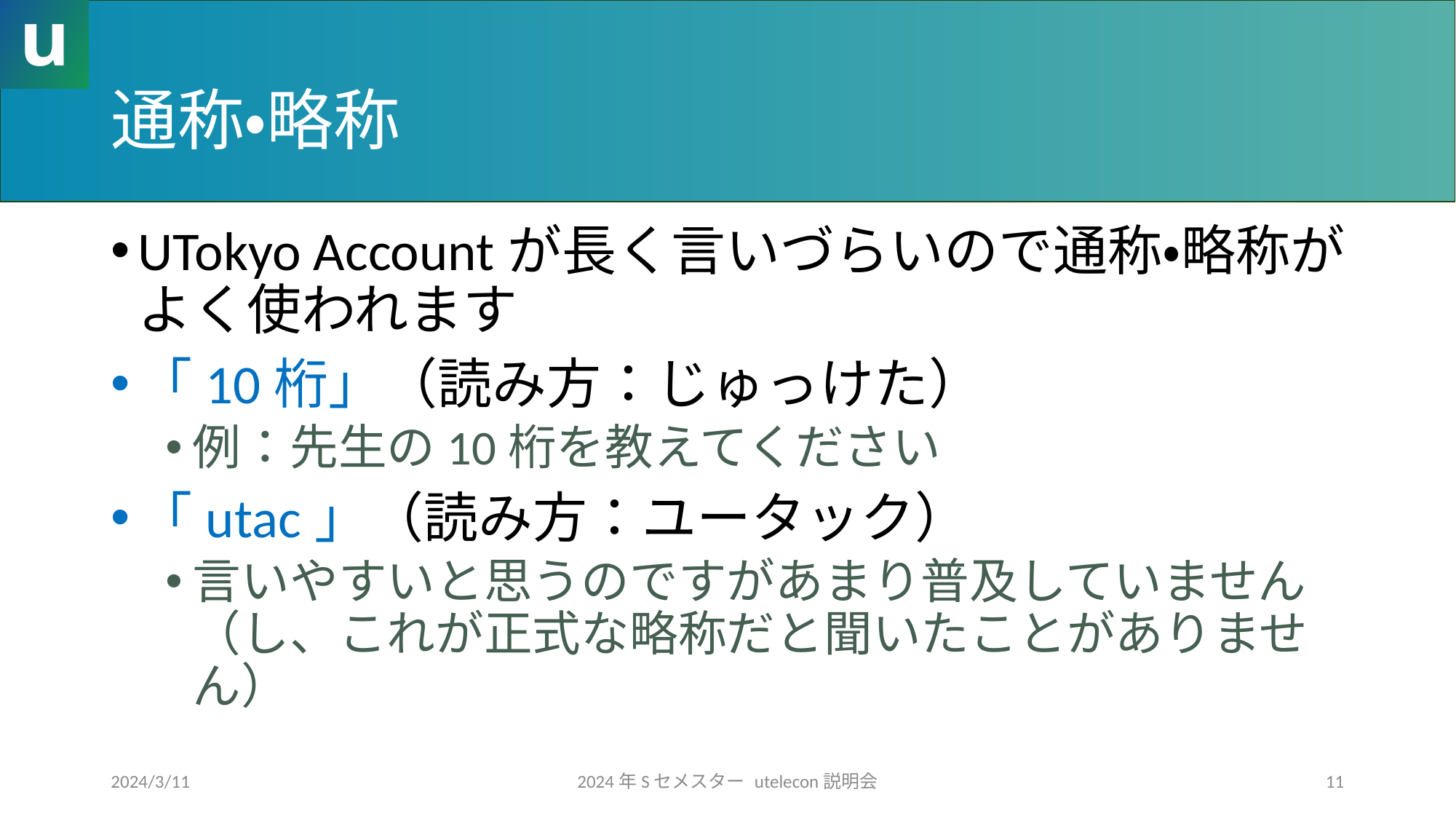

# 通称・略称
UTokyo Accountが長く言いづらいので通称・略称がよく使われます
「10桁」（読み方：じゅっけた）
例：先生の10桁を教えてください
「utac」（読み方：ユータック）
言いやすいと思うのですがあまり普及していません（し、これが正式な略称だと聞いたことがありません）
2024/3/11
2024年Sセメスター utelecon説明会
11